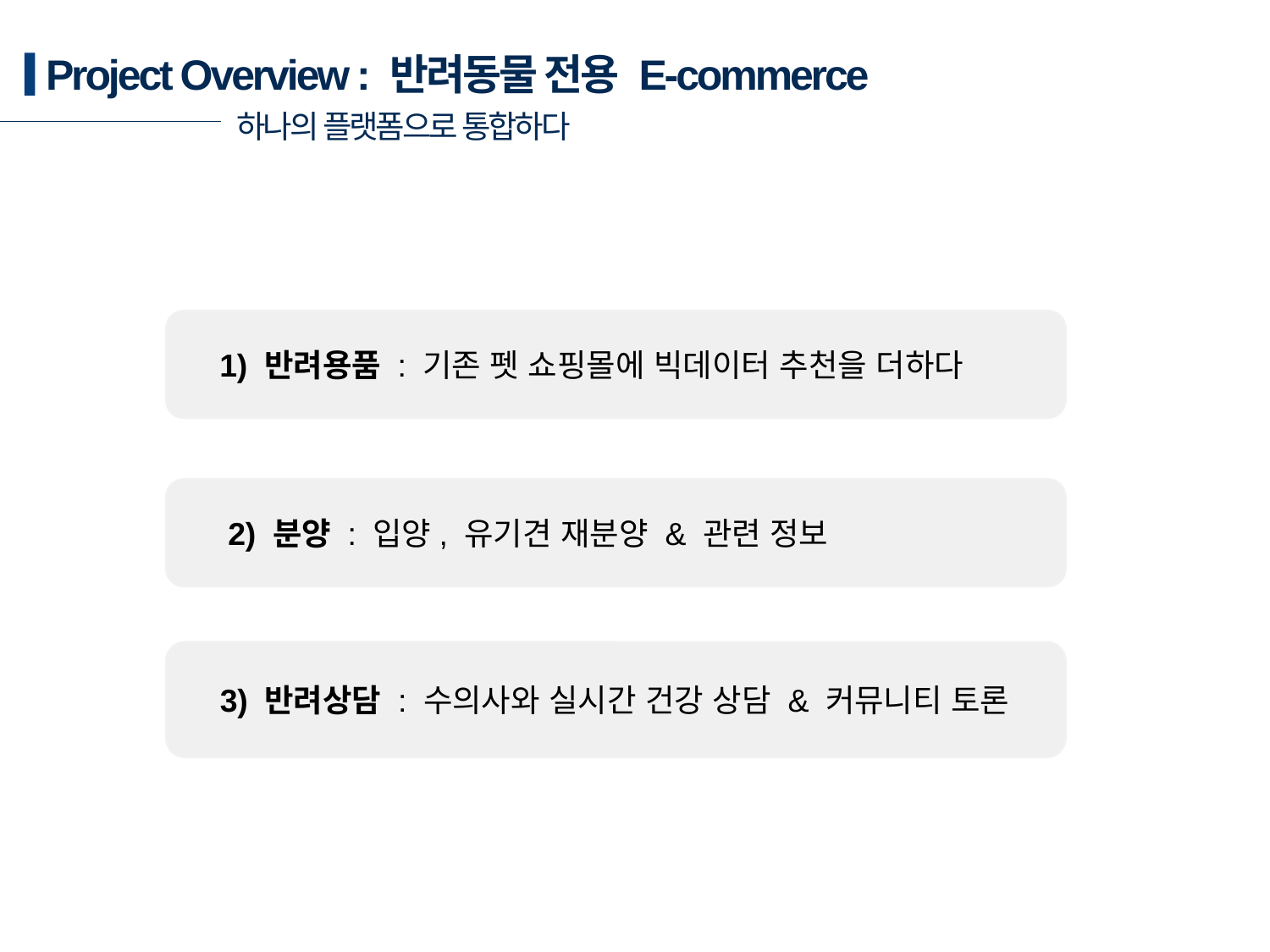

Project Overview : 반려동물 전용 E-commerce

하나의 플랫폼으로 통합하다
     1) 반려용품 : 기존 펫 쇼핑몰에 빅데이터 추천을 더하다
     2) 분양 : 입양, 유기견 재분양 & 관련 정보
     3) 반려상담 : 수의사와 실시간 건강 상담 & 커뮤니티 토론